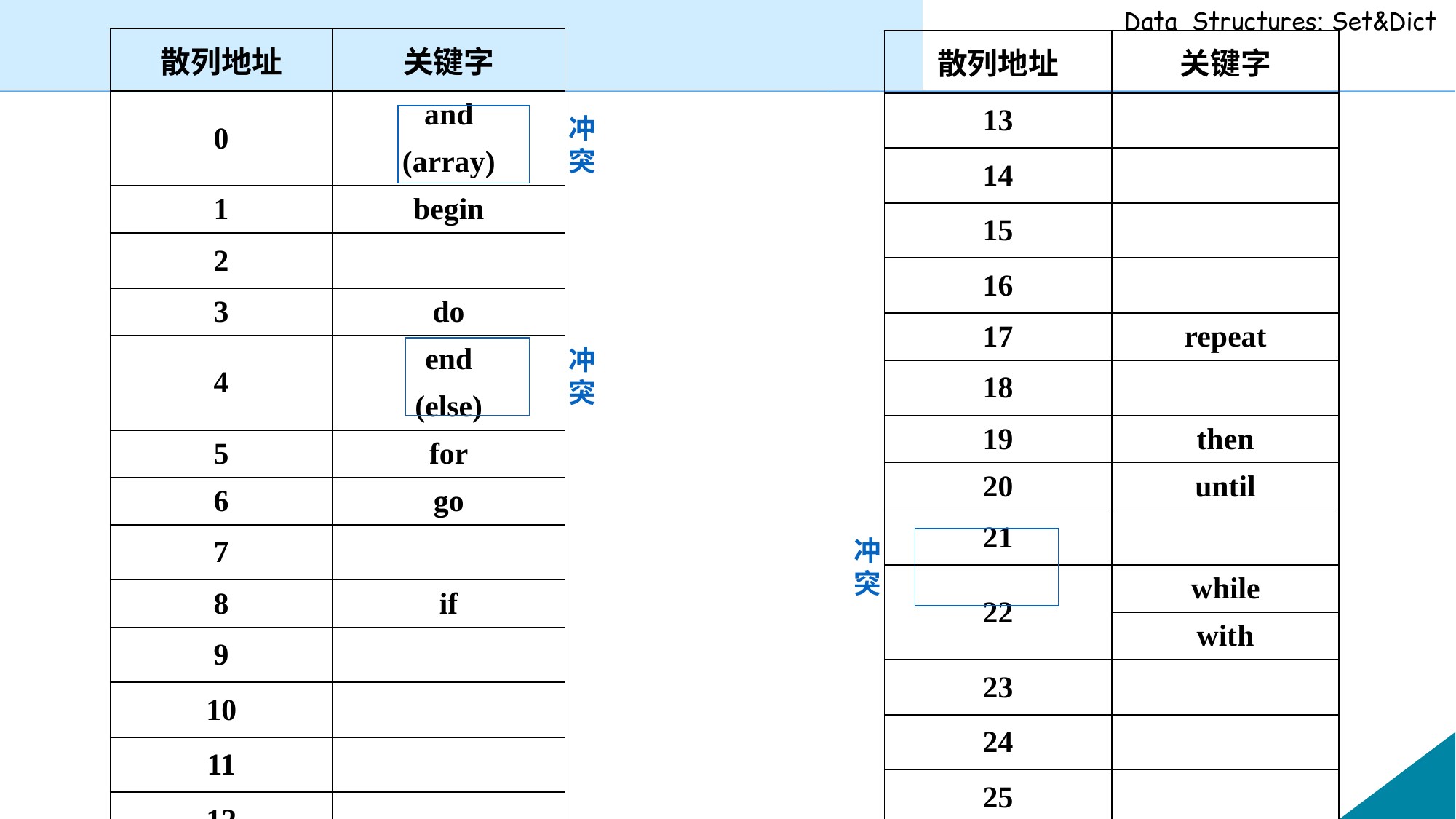

| 散列地址 | 关键字 |
| --- | --- |
| 0 | and |
|  | (array) |
| 1 | begin |
| 2 |  |
| 3 | do |
| 4 | end |
|  | (else) |
| 5 | for |
| 6 | go |
| 7 |  |
| 8 | if |
| 9 |  |
| 10 |  |
| 11 |  |
| 12 |  |
| 散列地址 | 关键字 |
| --- | --- |
| 13 |  |
| 14 |  |
| 15 |  |
| 16 |  |
| 17 | repeat |
| 18 |  |
| 19 | then |
| 20 | until |
| 21 |  |
| 22 | while |
|  | with |
| 23 |  |
| 24 |  |
| 25 |  |
| 26 |  |

冲
突

冲
突
冲
突